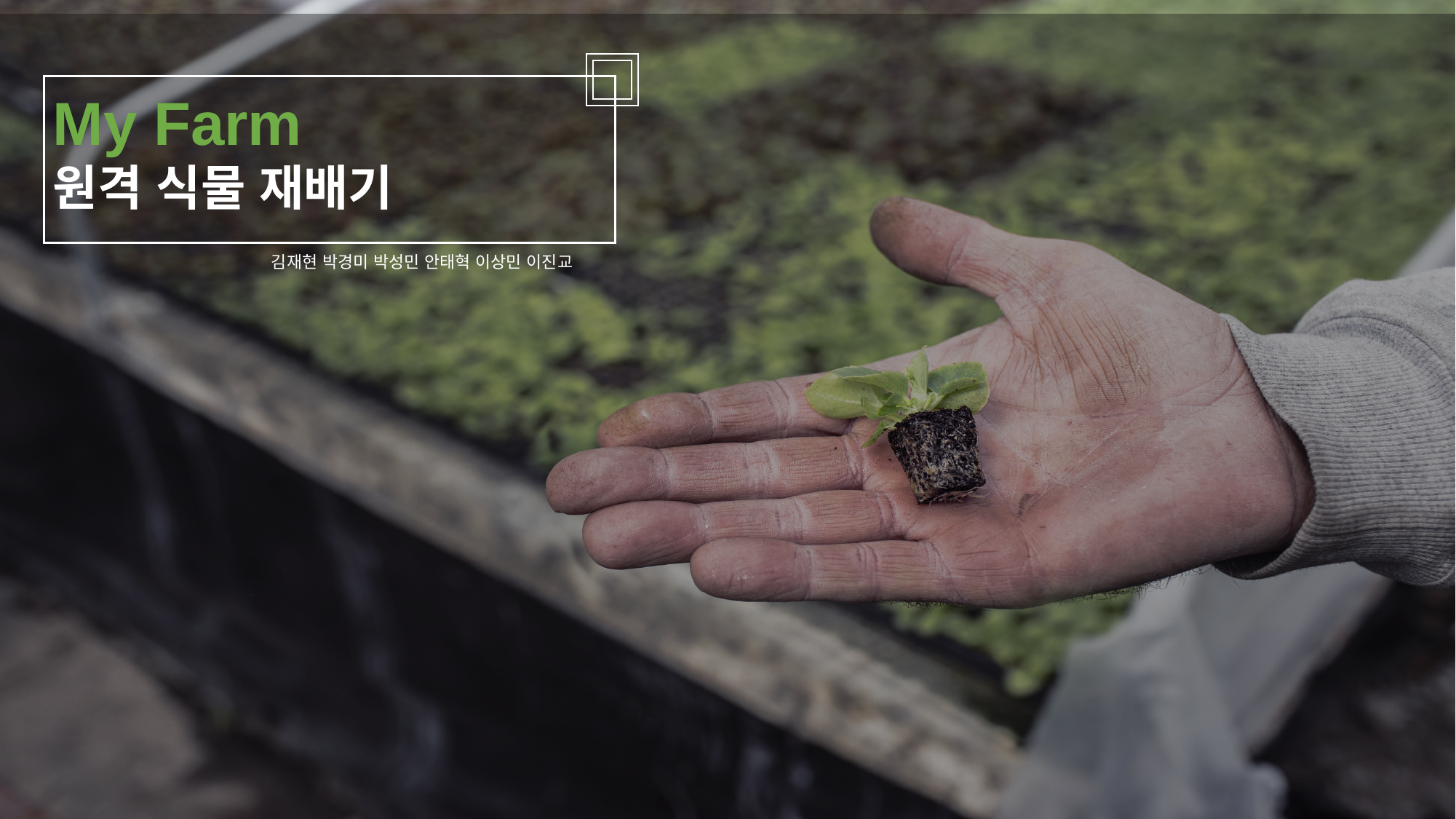

My Farm
원격 식물 재배기
김재현 박경미 박성민 안태혁 이상민 이진교